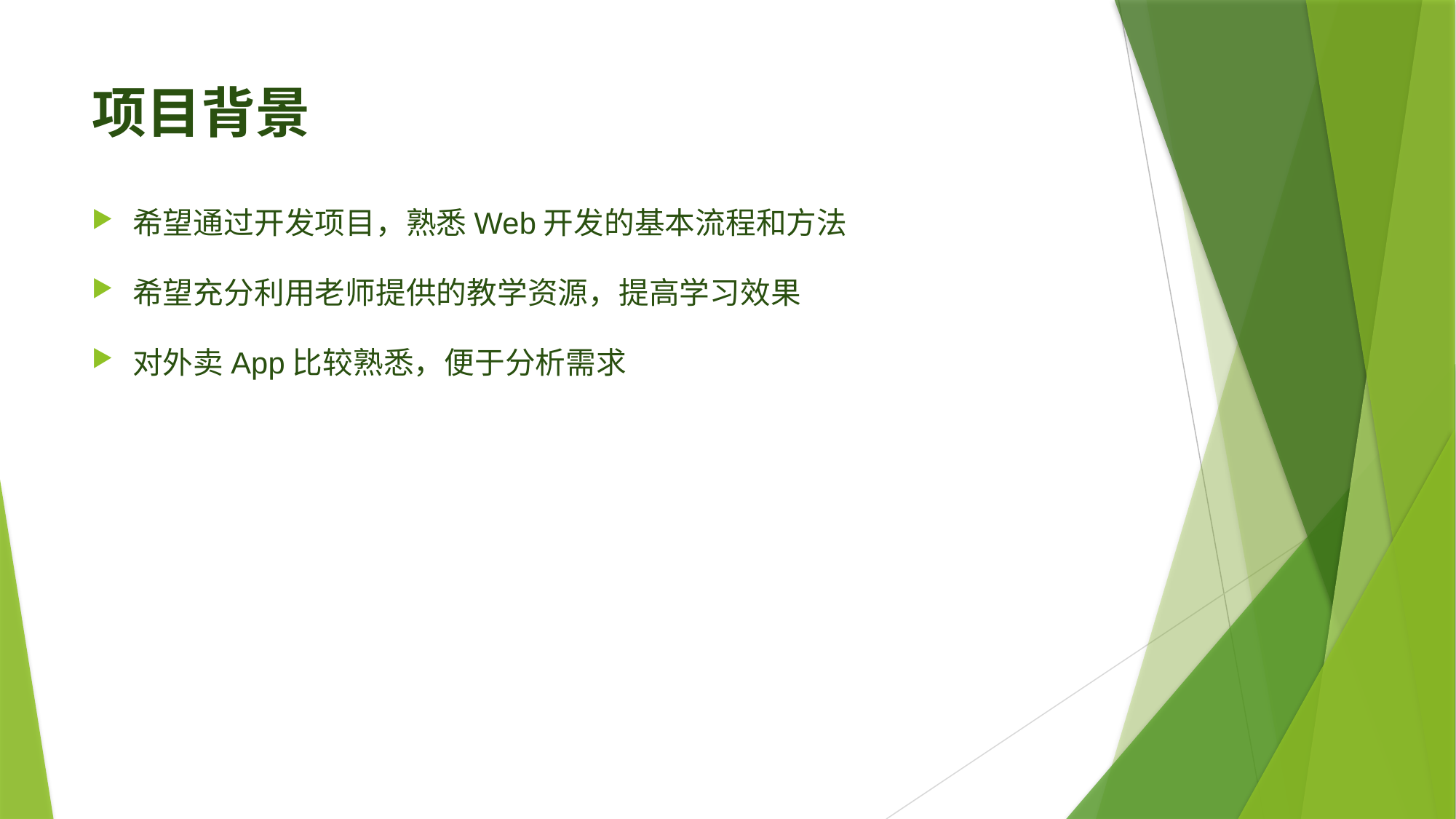

# 项目背景
希望通过开发项目，熟悉Web开发的基本流程和方法
希望充分利用老师提供的教学资源，提高学习效果
对外卖App比较熟悉，便于分析需求